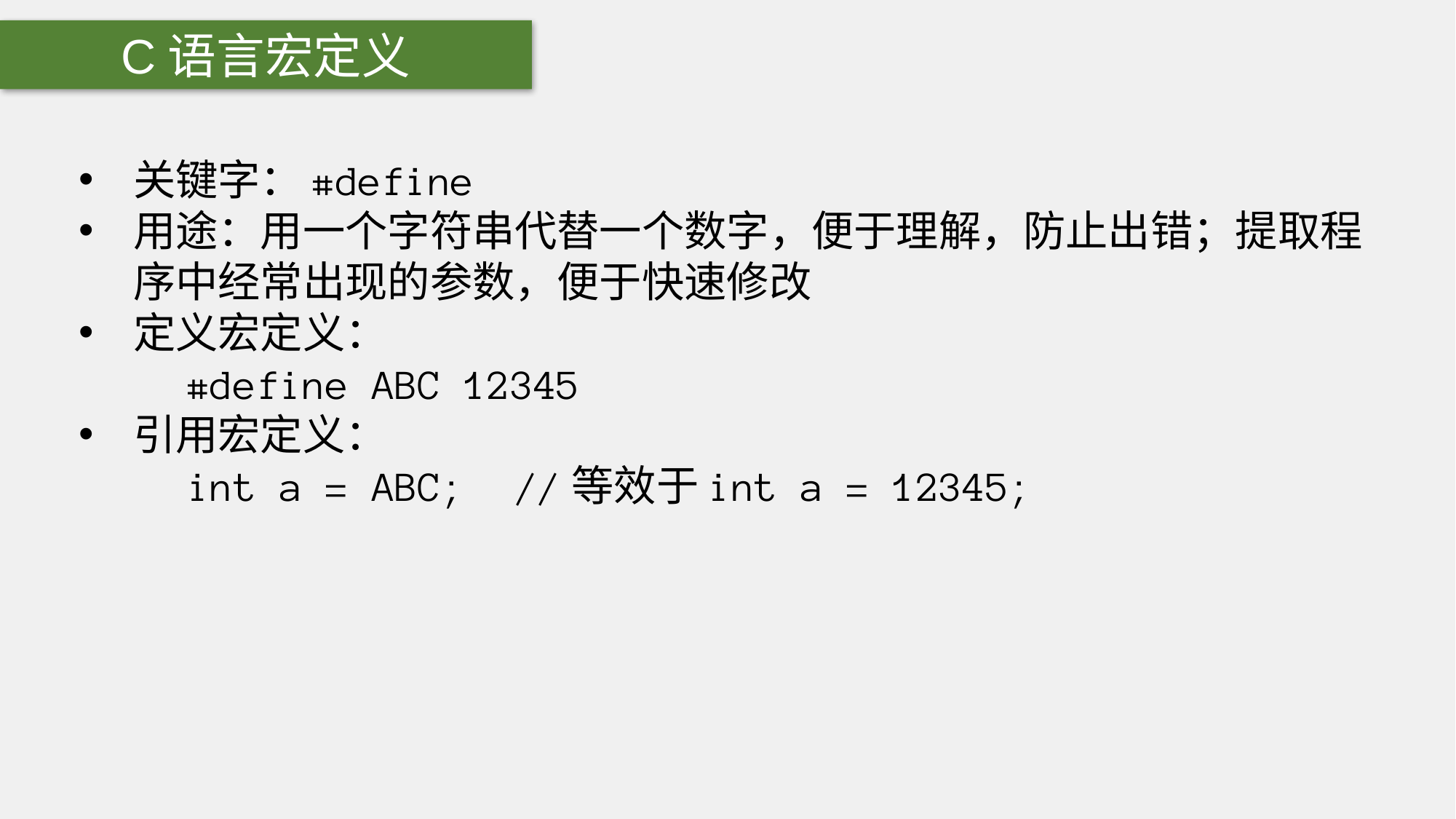

C语言宏定义
关键字：#define
用途：用一个字符串代替一个数字，便于理解，防止出错；提取程序中经常出现的参数，便于快速修改
定义宏定义：
	#define ABC 12345
引用宏定义：
	int a = ABC;	//等效于int a = 12345;